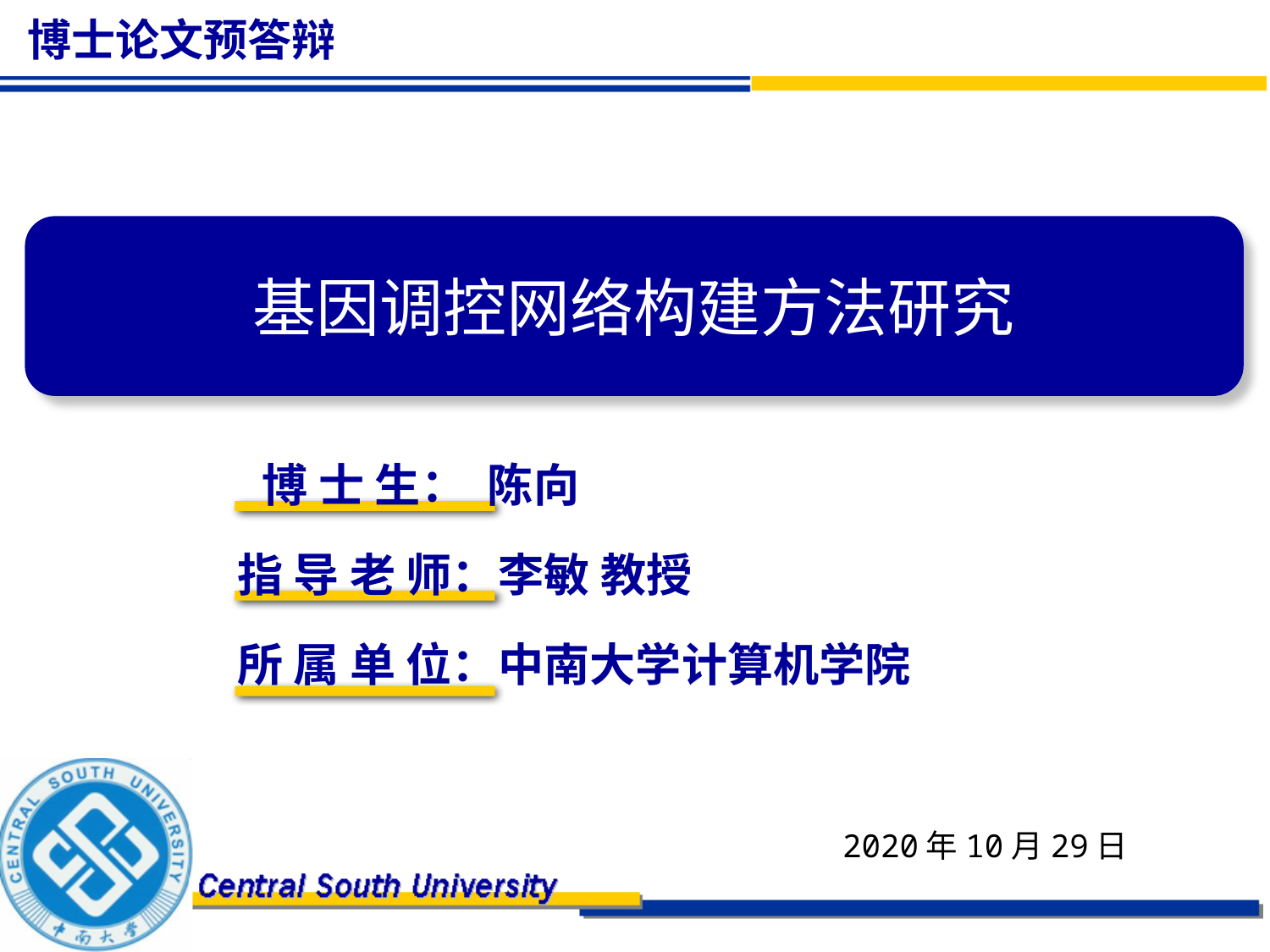

博士论文预答辩
基因调控网络构建方法研究
博 士 生：  陈向

指 导 老 师：李敏 教授

所 属 单 位：中南大学计算机学院

2020年10月29日